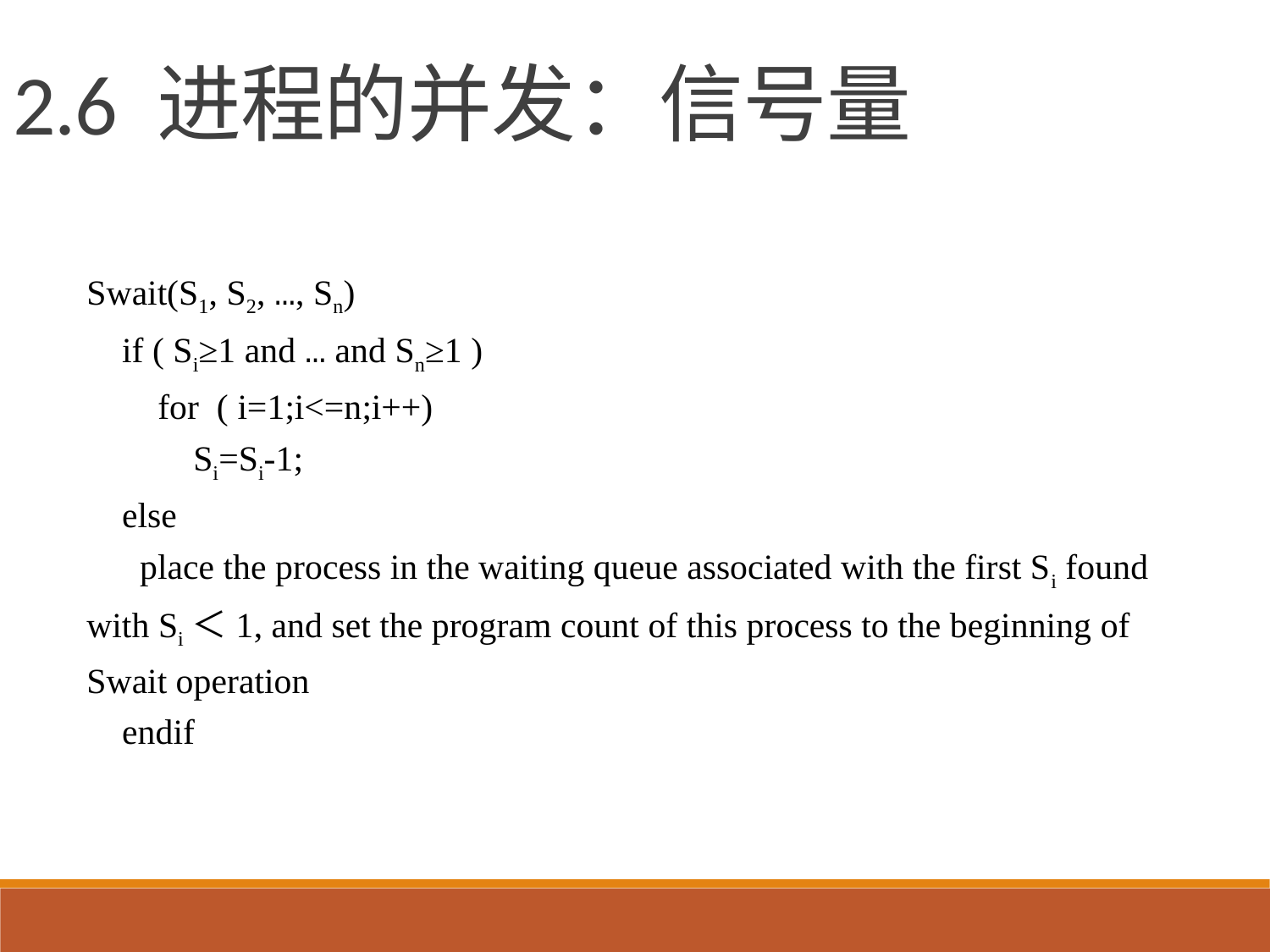

2.6 进程的并发：信号量
Swait(S1, S2, …, Sn)
    if ( Si≥1 and … and Sn≥1 )
        for  ( i=1;i<=n;i++)
            Si=Si-1;
    else
      place the process in the waiting queue associated with the first Si found   with Si＜1, and set the program count of this process to the beginning of Swait operation
    endif